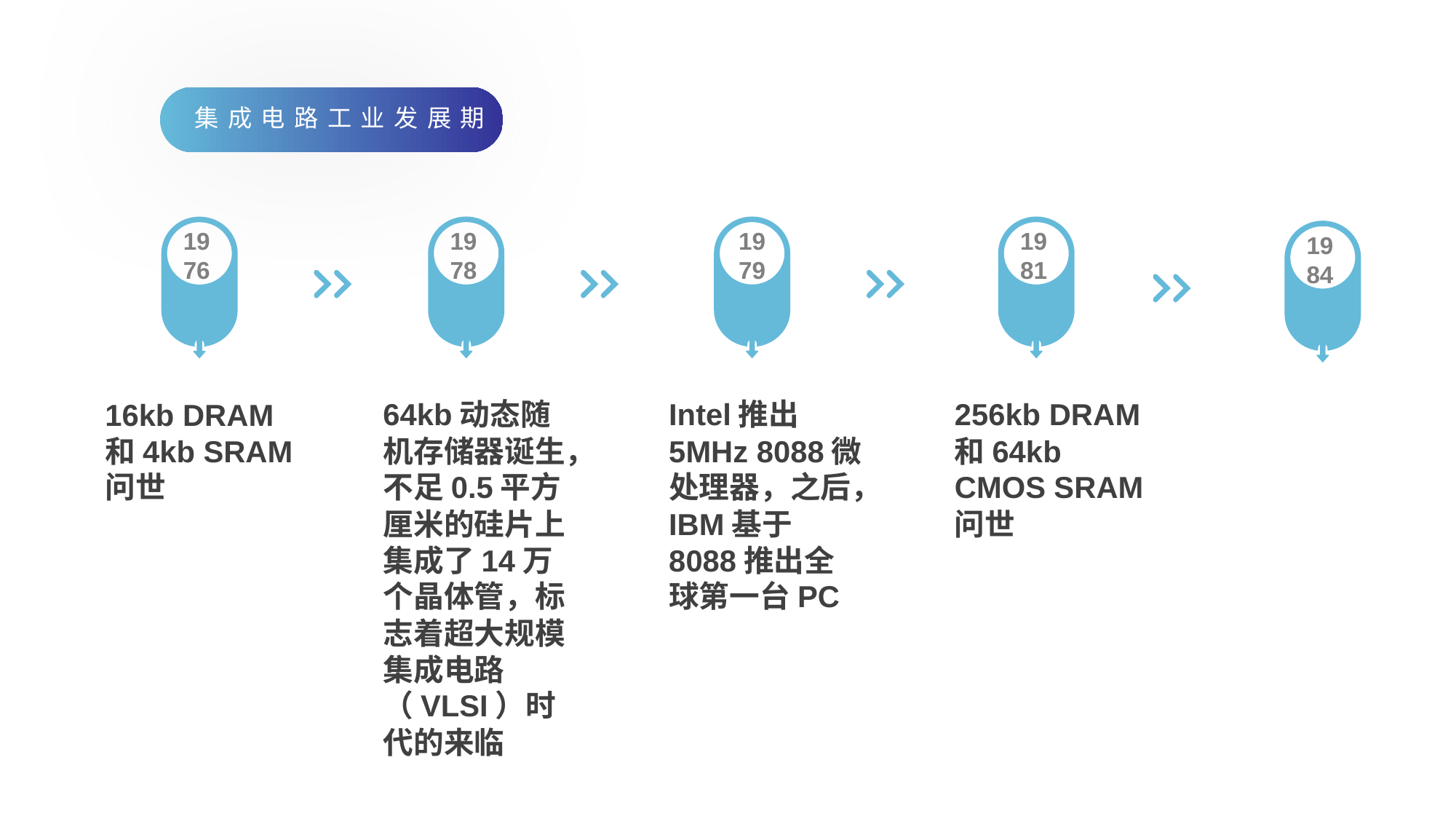

集成电路工业发展期

1976
1978
1979
1981

1984

16kb DRAM和4kb SRAM问世
64kb动态随机存储器诞生，不足0.5平方厘米的硅片上集成了14万个晶体管，标志着超大规模集成电路（VLSI）时代的来临
Intel推出5MHz 8088微处理器，之后，IBM基于8088推出全球第一台PC
256kb DRAM和64kb CMOS SRAM问世